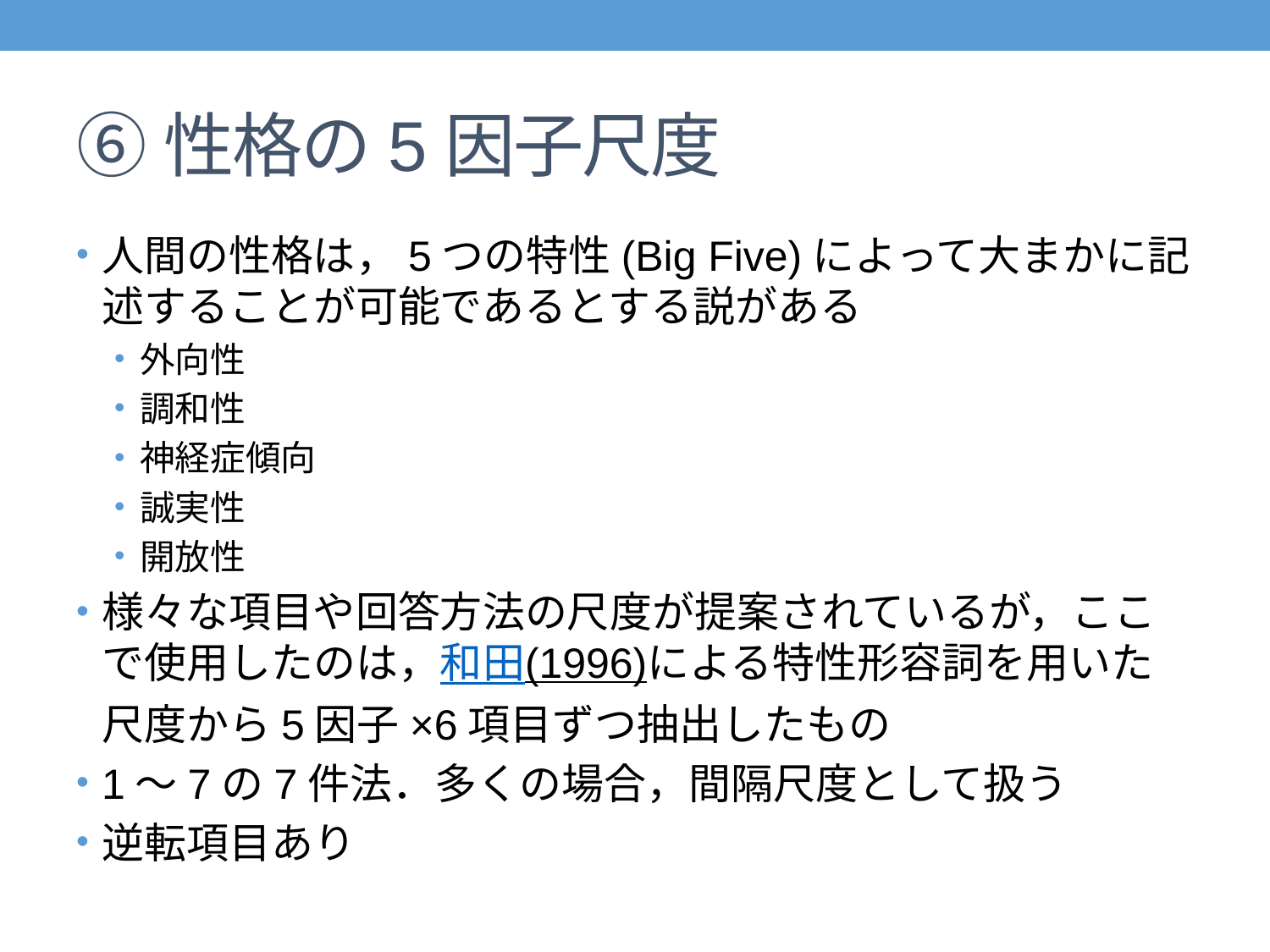

# ⑥性格の5因子尺度
人間の性格は，5つの特性(Big Five)によって大まかに記述することが可能であるとする説がある
外向性
調和性
神経症傾向
誠実性
開放性
様々な項目や回答方法の尺度が提案されているが，ここで使用したのは，和田(1996)による特性形容詞を用いた尺度から5因子×6項目ずつ抽出したもの
1～7の7件法．多くの場合，間隔尺度として扱う
逆転項目あり